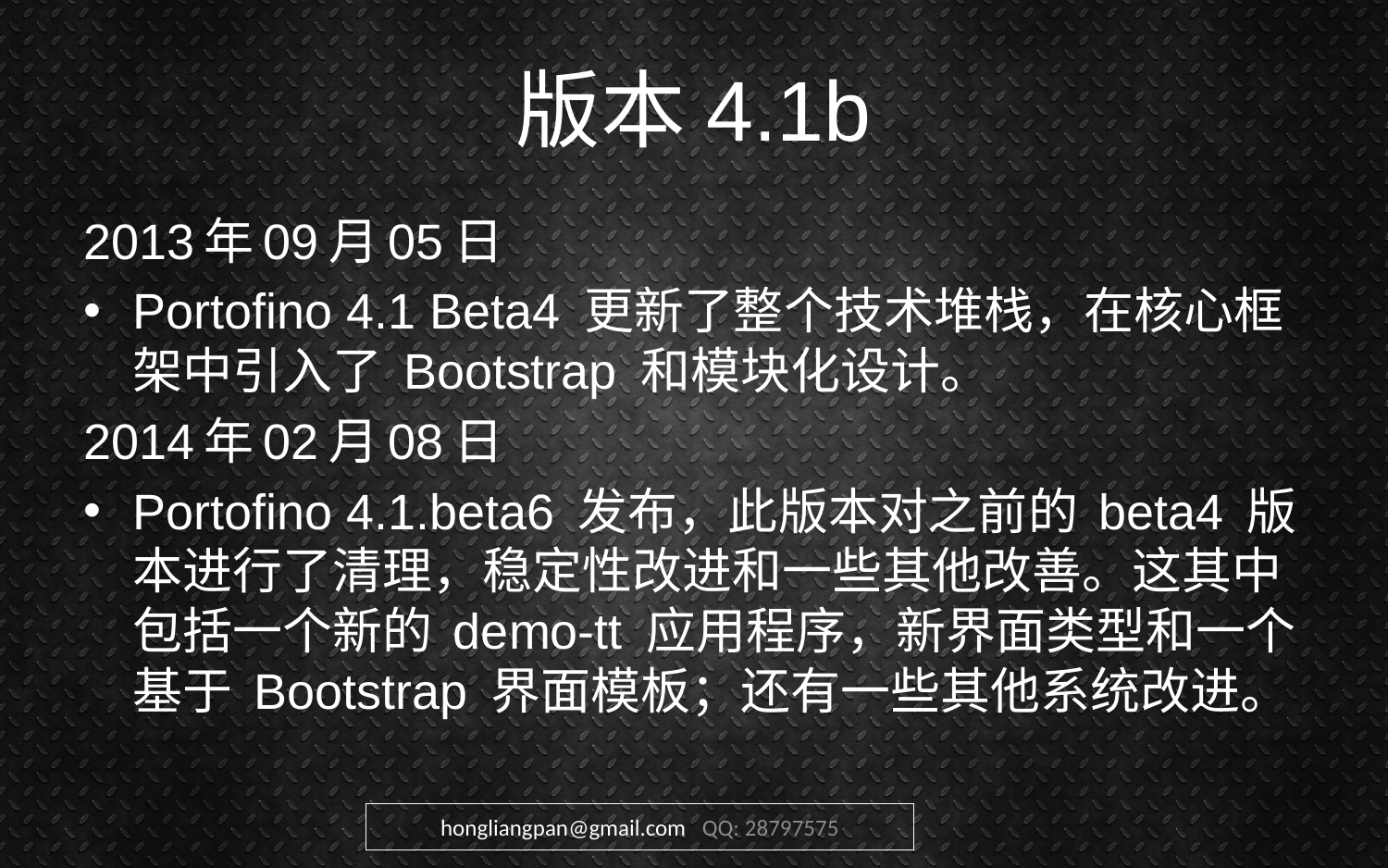

# 版本4.1b
2013年09月05日
Portofino 4.1 Beta4 更新了整个技术堆栈，在核心框架中引入了 Bootstrap 和模块化设计。
2014年02月08日
Portofino 4.1.beta6 发布，此版本对之前的 beta4 版本进行了清理，稳定性改进和一些其他改善。这其中包括一个新的 demo-tt 应用程序，新界面类型和一个基于 Bootstrap 界面模板；还有一些其他系统改进。